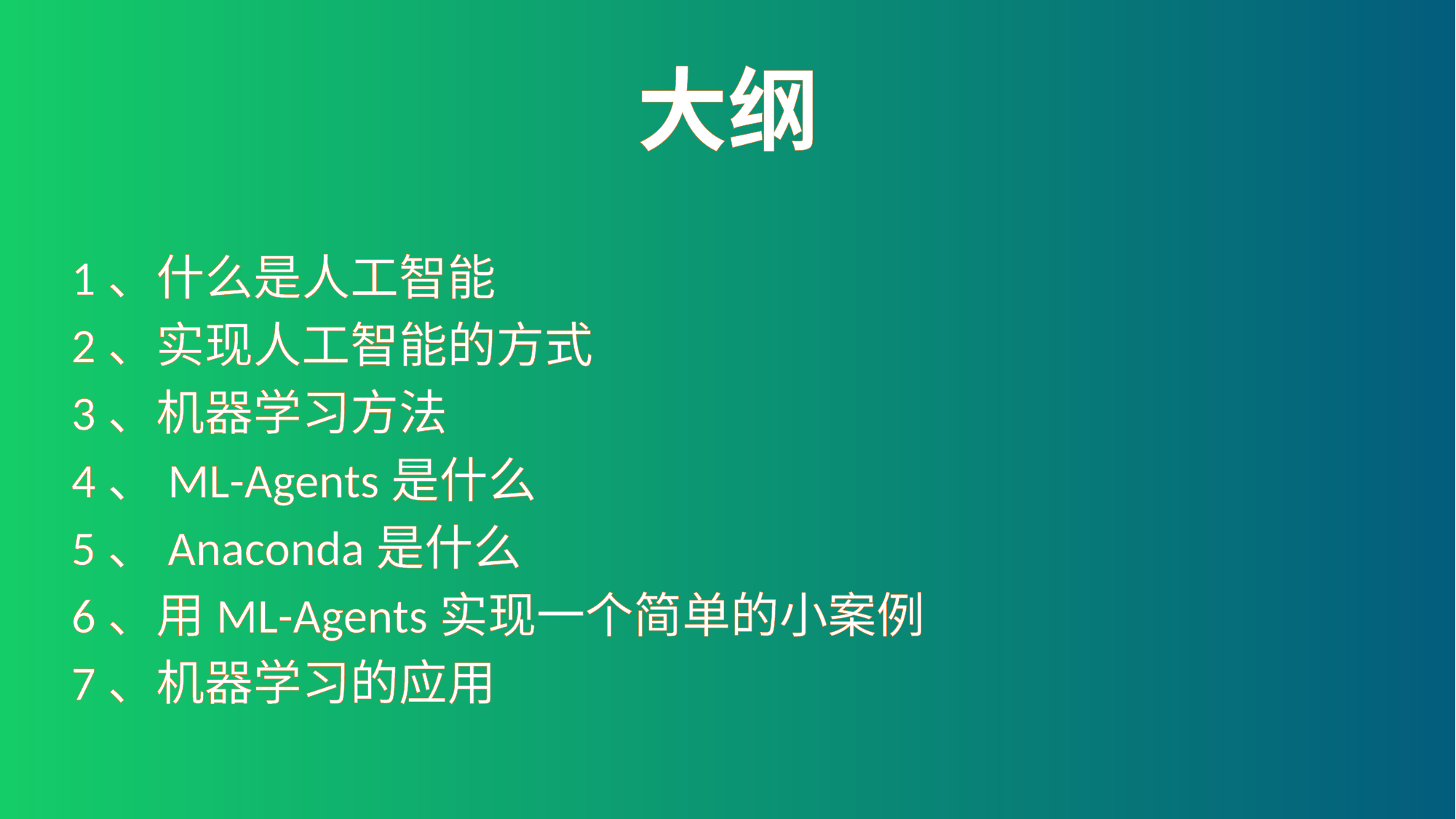

# 大纲
1、什么是人工智能
2、实现人工智能的方式
3、机器学习方法
4、ML-Agents是什么
5、Anaconda是什么
6、用ML-Agents实现一个简单的小案例
7、机器学习的应用